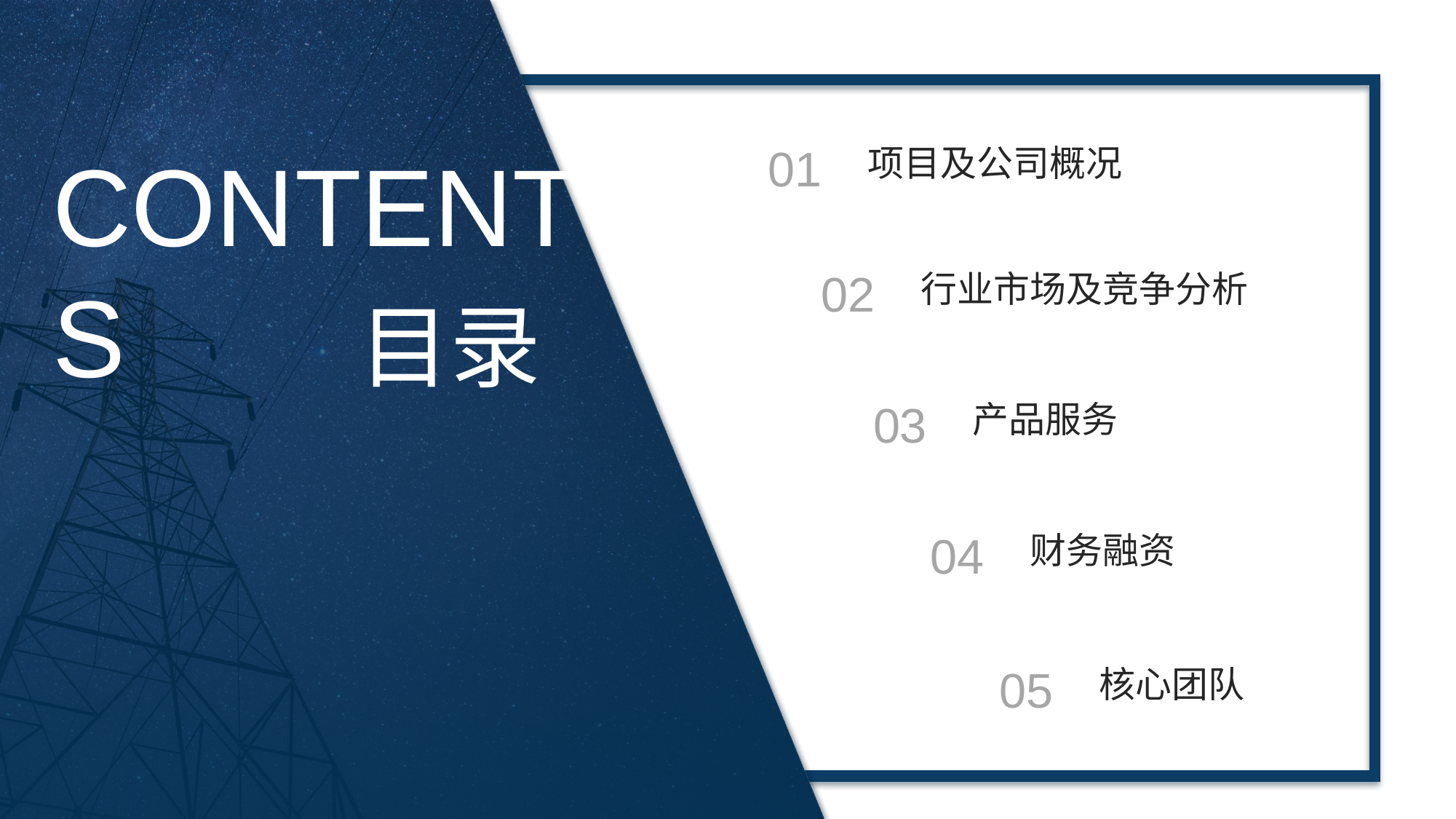

CONTENTS
01
项目及公司概况
02
行业市场及竞争分析
目录
03
产品服务
04
财务融资
05
核心团队